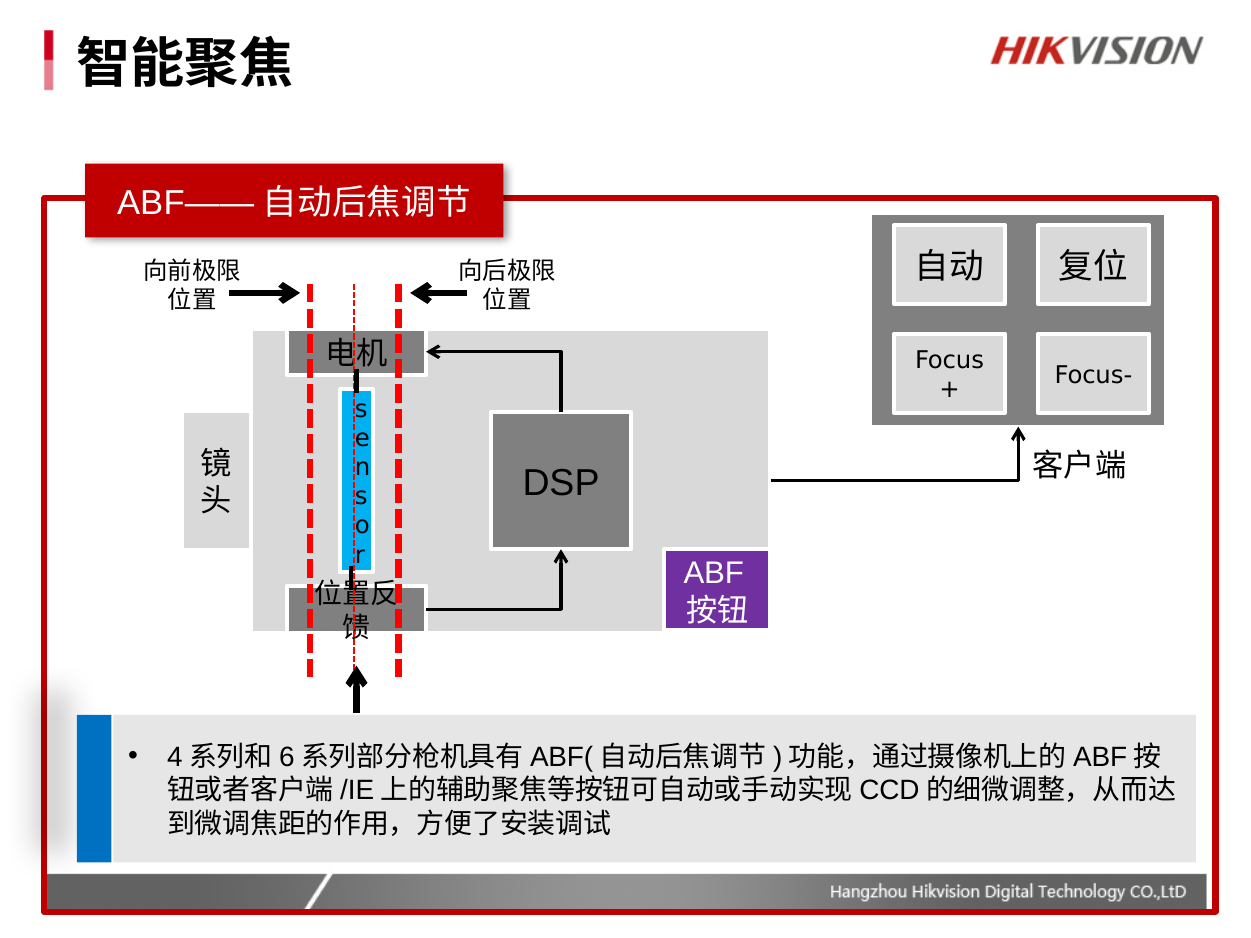

# 智能聚焦
ABF——自动后焦调节

自动
复位
向前极限位置
向后极限位置

电机
Focus+
Focus-
sensor
镜头
DSP
客户端
ABF按钮
位置反馈
初始位置

4系列和6系列部分枪机具有ABF(自动后焦调节)功能，通过摄像机上的ABF按钮或者客户端/IE上的辅助聚焦等按钮可自动或手动实现CCD的细微调整，从而达到微调焦距的作用，方便了安装调试